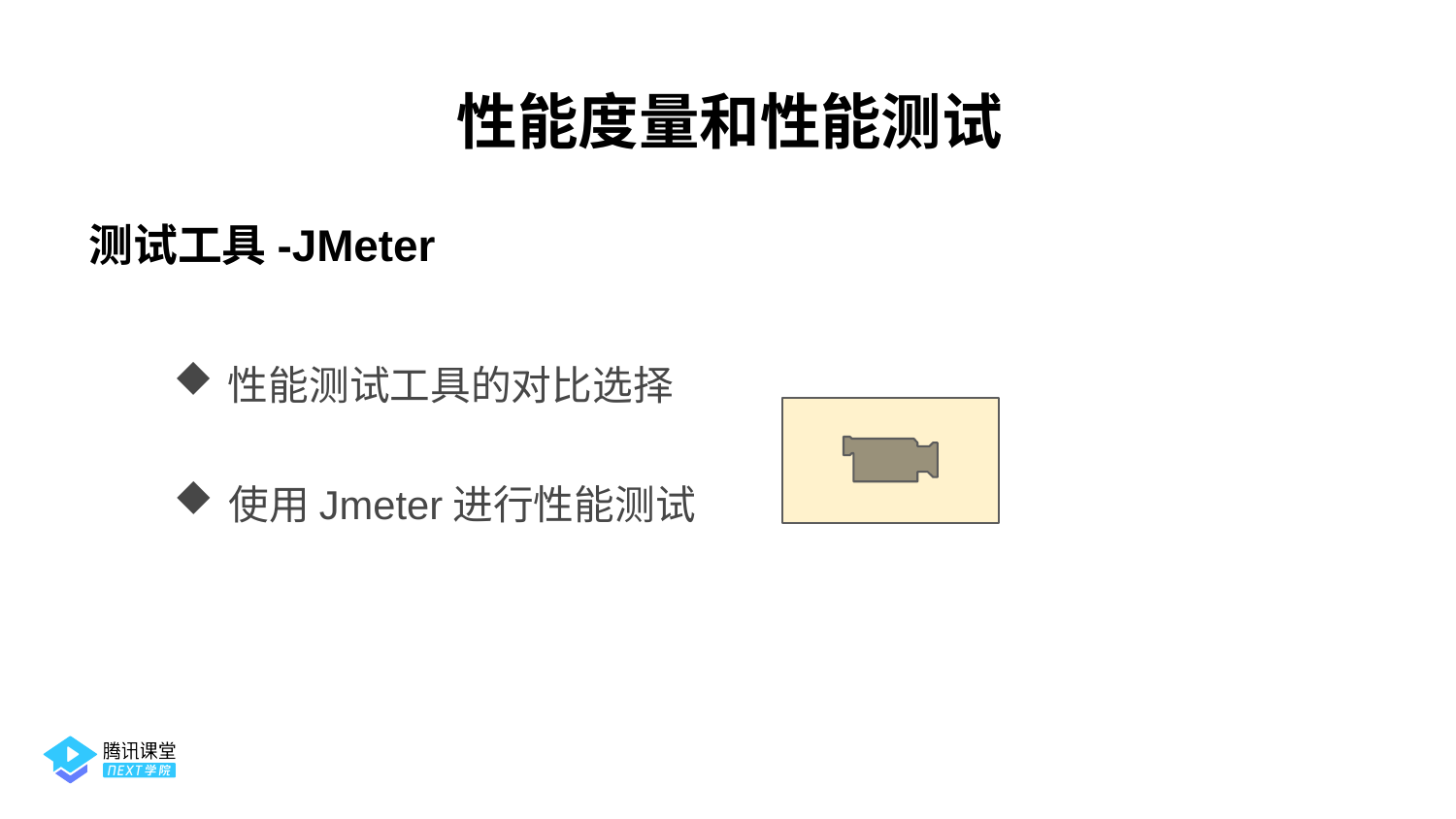

性能度量和性能测试
测试工具-JMeter
性能测试工具的对比选择

使用Jmeter进行性能测试